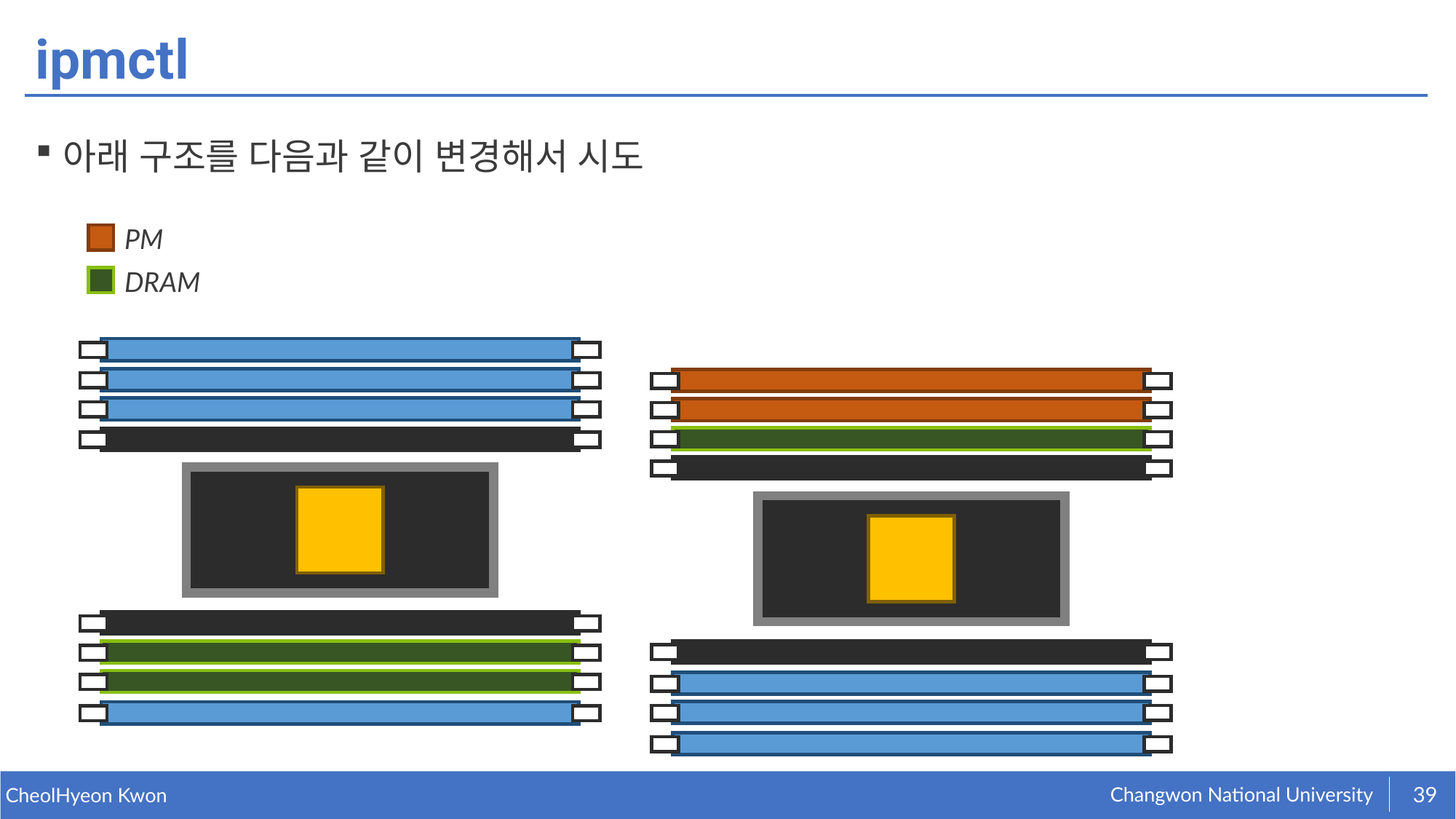

# ipmctl
아래 구조를 다음과 같이 변경해서 시도
PM

DRAM

39